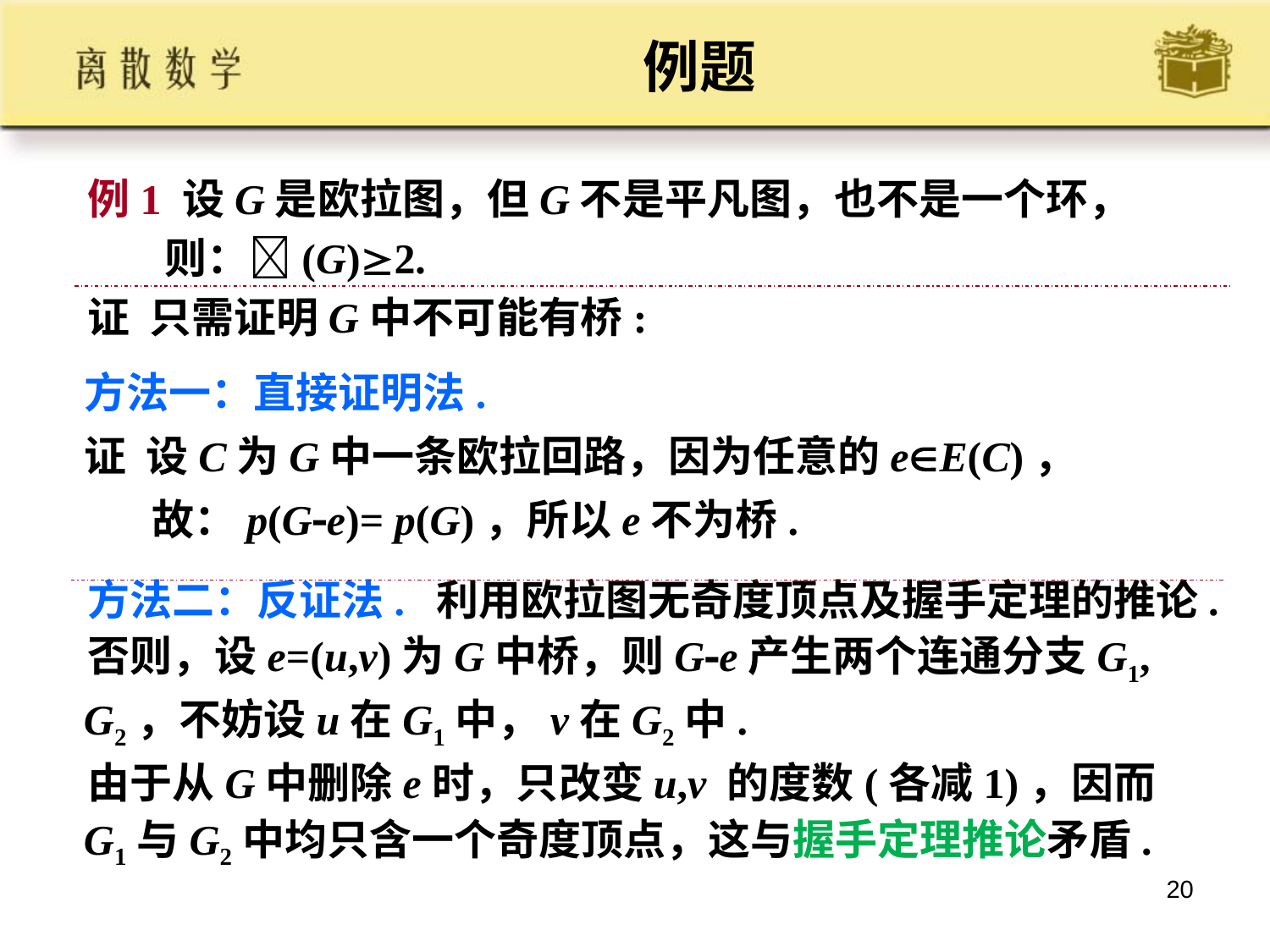

# 例题
例1 设G是欧拉图，但G不是平凡图，也不是一个环，
       则：λ(G)≥2.
证  只需证明G中不可能有桥:
方法一：直接证明法.
证  设C为G中一条欧拉回路，因为任意的e∈E(C)，
      故：p(G−e)= p(G)，所以e不为桥.
方法二：反证法.  利用欧拉图无奇度顶点及握手定理的推论.
否则，设e=(u,v)为G中桥，则G−e产生两个连通分支G1, G2，不妨设u在G1中，v在G2中.
由于从G中删除e时，只改变u,v 的度数(各减1)，因而G1与G2中均只含一个奇度顶点，这与握手定理推论矛盾.
20